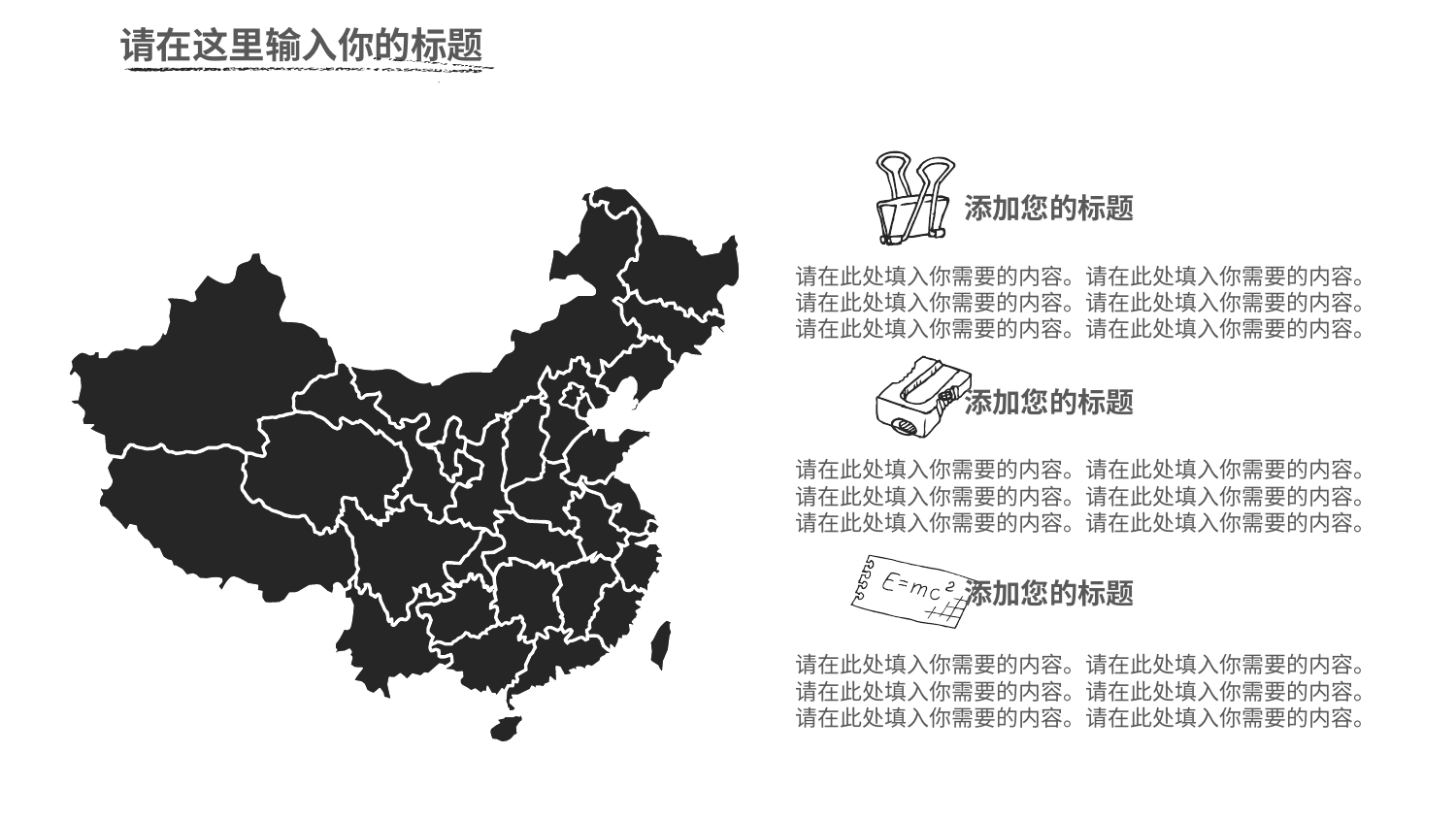

请在这里输入你的标题

添加您的标题
请在此处填入你需要的内容。请在此处填入你需要的内容。请在此处填入你需要的内容。请在此处填入你需要的内容。请在此处填入你需要的内容。请在此处填入你需要的内容。

添加您的标题
请在此处填入你需要的内容。请在此处填入你需要的内容。请在此处填入你需要的内容。请在此处填入你需要的内容。请在此处填入你需要的内容。请在此处填入你需要的内容。

添加您的标题
请在此处填入你需要的内容。请在此处填入你需要的内容。请在此处填入你需要的内容。请在此处填入你需要的内容。请在此处填入你需要的内容。请在此处填入你需要的内容。